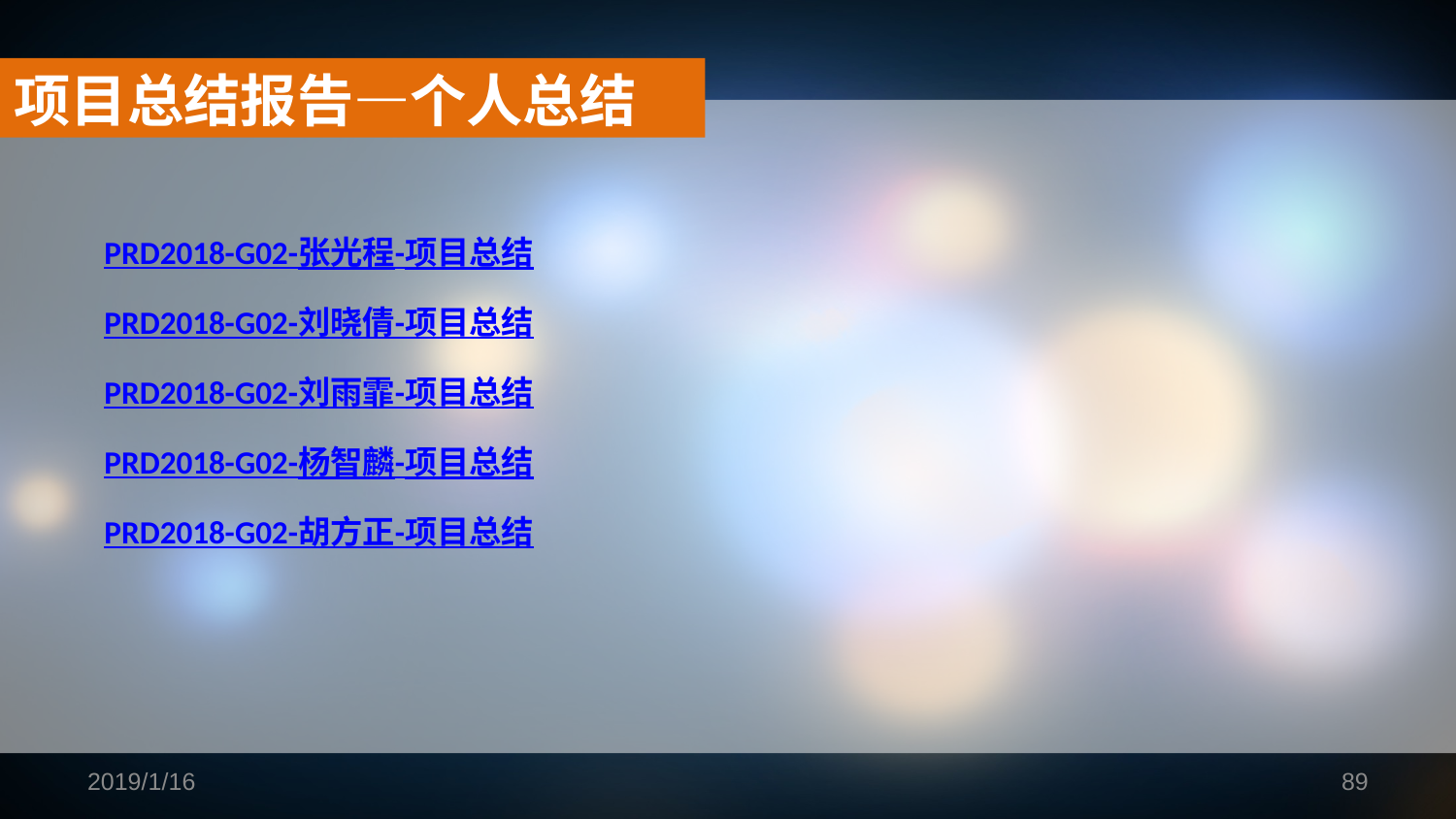

项目总结报告—个人总结

PRD2018-G02-张光程-项目总结
PRD2018-G02-刘晓倩-项目总结
PRD2018-G02-刘雨霏-项目总结
PRD2018-G02-杨智麟-项目总结
PRD2018-G02-胡方正-项目总结

2019/1/16
89